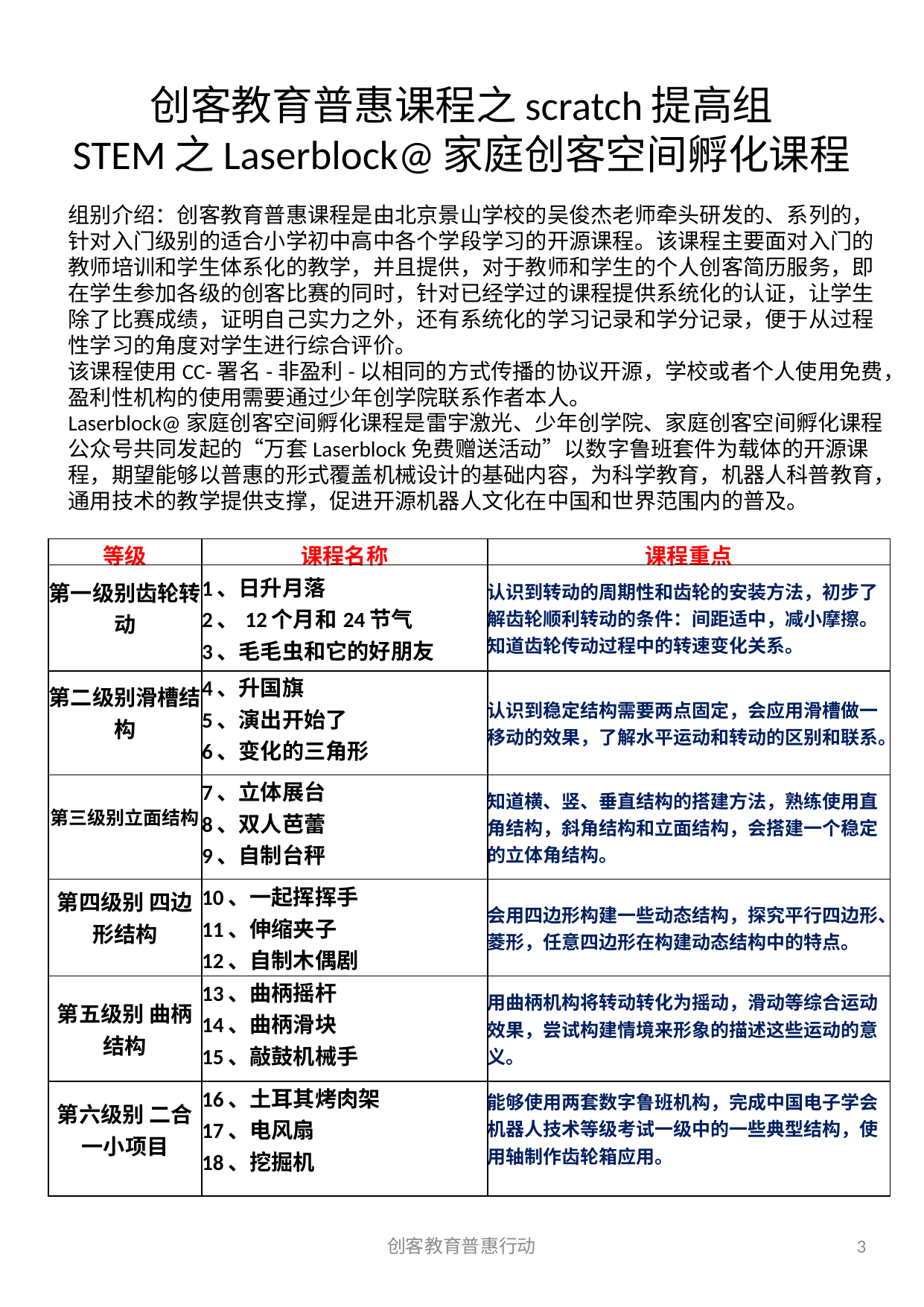

# 创客教育普惠课程之scratch提高组 STEM之Laserblock@家庭创客空间孵化课程
组别介绍：创客教育普惠课程是由北京景山学校的吴俊杰老师牵头研发的、系列的，针对入门级别的适合小学初中高中各个学段学习的开源课程。该课程主要面对入门的教师培训和学生体系化的教学，并且提供，对于教师和学生的个人创客简历服务，即在学生参加各级的创客比赛的同时，针对已经学过的课程提供系统化的认证，让学生除了比赛成绩，证明自己实力之外，还有系统化的学习记录和学分记录，便于从过程性学习的角度对学生进行综合评价。
该课程使用CC-署名-非盈利-以相同的方式传播的协议开源，学校或者个人使用免费，盈利性机构的使用需要通过少年创学院联系作者本人。
Laserblock@家庭创客空间孵化课程是雷宇激光、少年创学院、家庭创客空间孵化课程公众号共同发起的“万套Laserblock免费赠送活动”以数字鲁班套件为载体的开源课程，期望能够以普惠的形式覆盖机械设计的基础内容，为科学教育，机器人科普教育，通用技术的教学提供支撑，促进开源机器人文化在中国和世界范围内的普及。
| 等级 | 课程名称 | 课程重点 |
| --- | --- | --- |
| 第一级别齿轮转动 | 1、日升月落 2、12个月和24节气 3、毛毛虫和它的好朋友 | 认识到转动的周期性和齿轮的安装方法，初步了解齿轮顺利转动的条件：间距适中，减小摩擦。知道齿轮传动过程中的转速变化关系。 |
| 第二级别滑槽结构 | 4、升国旗 5、演出开始了 6、变化的三角形 | 认识到稳定结构需要两点固定，会应用滑槽做一移动的效果，了解水平运动和转动的区别和联系。 |
| 第三级别立面结构 | 7、立体展台 8、双人芭蕾 9、自制台秤 | 知道横、竖、垂直结构的搭建方法，熟练使用直角结构，斜角结构和立面结构，会搭建一个稳定的立体角结构。 |
| 第四级别 四边形结构 | 10、一起挥挥手 11、伸缩夹子 12、自制木偶剧 | 会用四边形构建一些动态结构，探究平行四边形、菱形，任意四边形在构建动态结构中的特点。 |
| 第五级别 曲柄结构 | 13、曲柄摇杆 14、曲柄滑块 15、敲鼓机械手 | 用曲柄机构将转动转化为摇动，滑动等综合运动效果，尝试构建情境来形象的描述这些运动的意义。 |
| 第六级别 二合一小项目 | 16、土耳其烤肉架 17、电风扇 18、挖掘机 | 能够使用两套数字鲁班机构，完成中国电子学会机器人技术等级考试一级中的一些典型结构，使用轴制作齿轮箱应用。 |
创客教育普惠行动
3